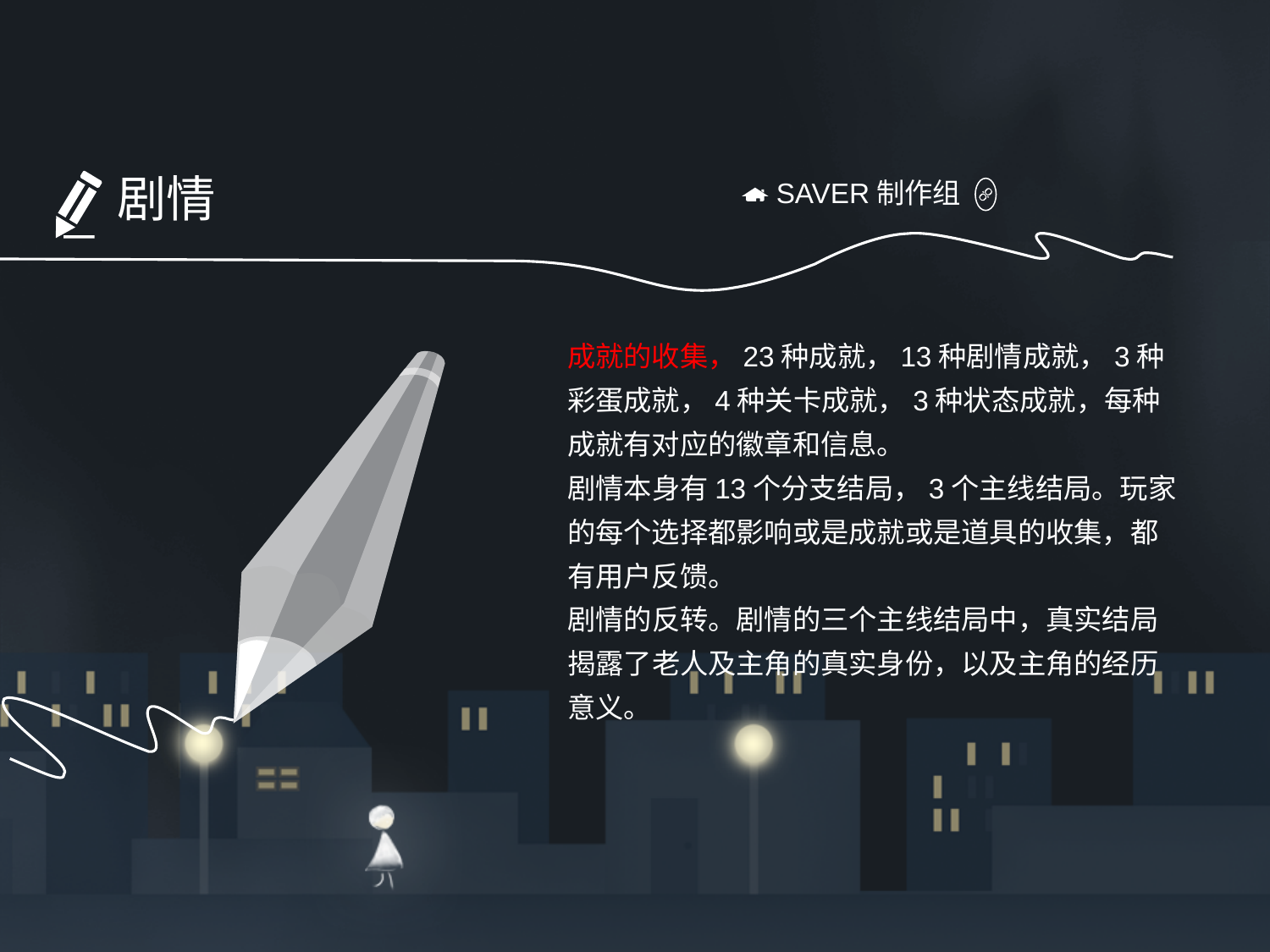

剧情
SAVER制作组

成就的收集，23种成就，13种剧情成就，3种彩蛋成就，4种关卡成就，3种状态成就，每种成就有对应的徽章和信息。
剧情本身有13个分支结局，3个主线结局。玩家的每个选择都影响或是成就或是道具的收集，都有用户反馈。
剧情的反转。剧情的三个主线结局中，真实结局揭露了老人及主角的真实身份，以及主角的经历意义。

单击添加标题
在此处添加详细描述文本，尽量与标题文本语言风格相符合，语言描述尽
量简洁生动，尽可能概括出段落内容。

单击添加标题
在此处添加详细描述文本，尽量与标题文本语言风格相符合，语言描述尽
量简洁生动，尽可能概括出段落内容。

单击添加标题
在此处添加详细描述文本，尽量与标题文本语言风格相符合，语言描述尽
量简洁生动，尽可能概括出段落内容。

单击添加标题
在此处添加详细描述文本，尽量与标题文本语言风格相符合，语言描述尽
量简洁生动，尽可能概括出段落内容。

在此处添加详细描述文本,尽量与标题文本语言风格相符合，语言描述尽量简洁生动，尽可能概括出段落内容，尽量将每页幻灯片文字内容控制在200字以内，将每页幻灯片动态演示时间长度尽量控制在5分钟以内。